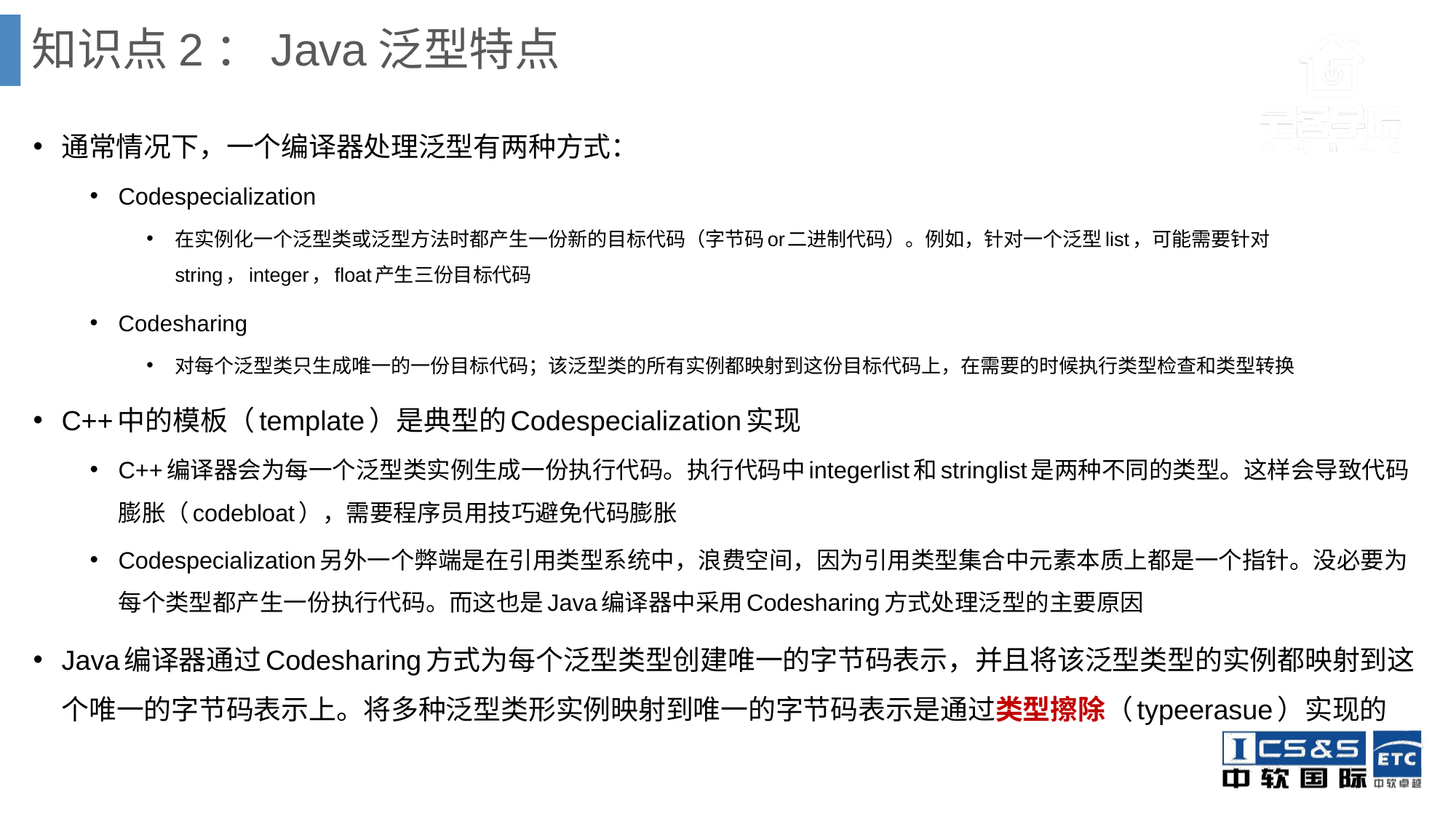

# 知识点2：Java泛型特点
通常情况下，一个编译器处理泛型有两种方式：
Codespecialization
在实例化一个泛型类或泛型方法时都产生一份新的目标代码（字节码or二进制代码）。例如，针对一个泛型list，可能需要针对string，integer，float产生三份目标代码
Codesharing
对每个泛型类只生成唯一的一份目标代码；该泛型类的所有实例都映射到这份目标代码上，在需要的时候执行类型检查和类型转换
C++中的模板（template）是典型的Codespecialization实现
C++编译器会为每一个泛型类实例生成一份执行代码。执行代码中integerlist和stringlist是两种不同的类型。这样会导致代码膨胀（codebloat），需要程序员用技巧避免代码膨胀
Codespecialization另外一个弊端是在引用类型系统中，浪费空间，因为引用类型集合中元素本质上都是一个指针。没必要为每个类型都产生一份执行代码。而这也是Java编译器中采用Codesharing方式处理泛型的主要原因
Java编译器通过Codesharing方式为每个泛型类型创建唯一的字节码表示，并且将该泛型类型的实例都映射到这个唯一的字节码表示上。将多种泛型类形实例映射到唯一的字节码表示是通过类型擦除（typeerasue）实现的